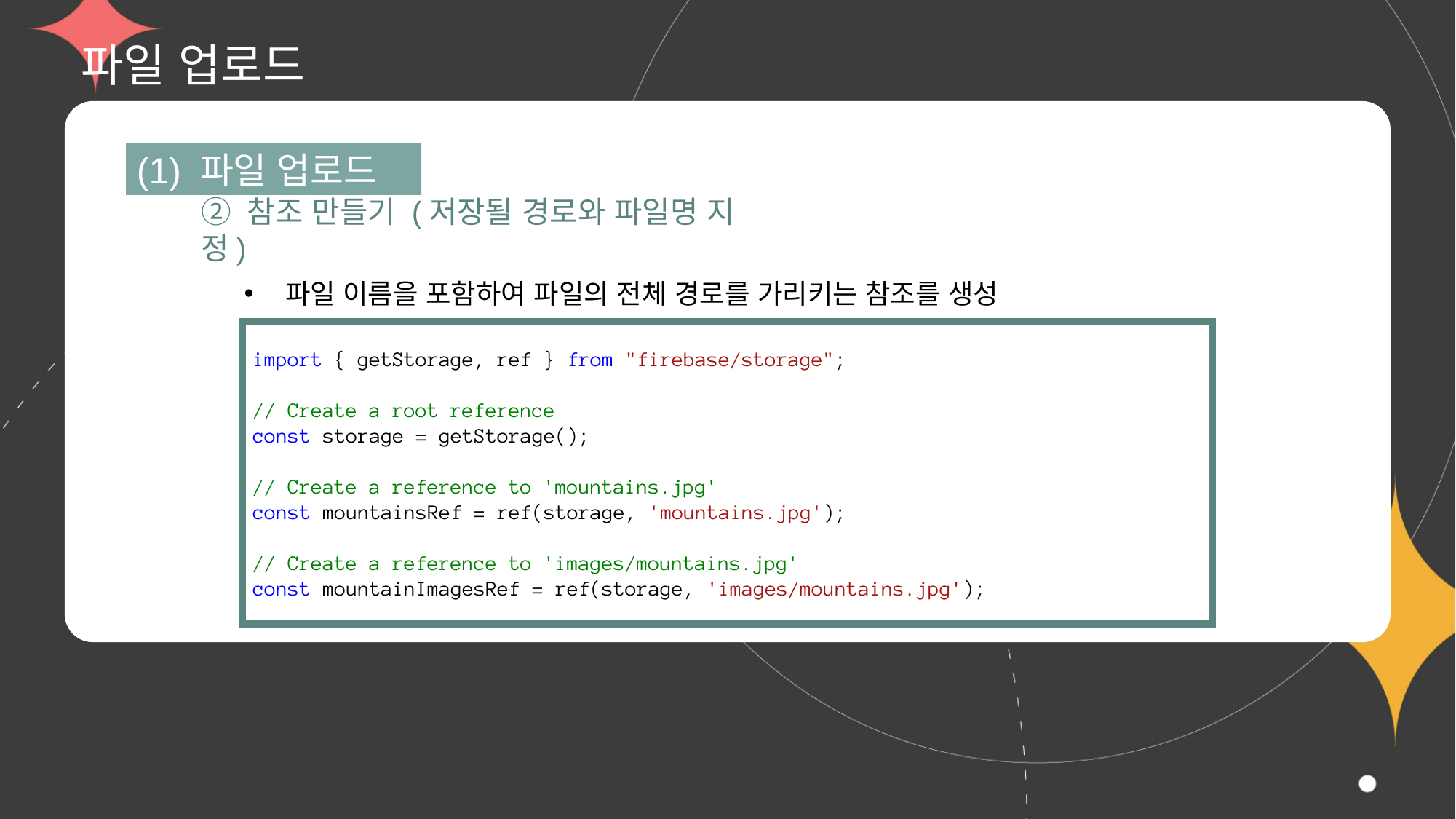

# 파일 업로드
(1) 파일 업로드
② 참조 만들기 (저장될 경로와 파일명 지정)
파일 이름을 포함하여 파일의 전체 경로를 가리키는 참조를 생성
import { getStorage, ref } from "firebase/storage";

// Create a root reference
const storage = getStorage();

// Create a reference to 'mountains.jpg'
const mountainsRef = ref(storage, 'mountains.jpg');

// Create a reference to 'images/mountains.jpg'
const mountainImagesRef = ref(storage, 'images/mountains.jpg');